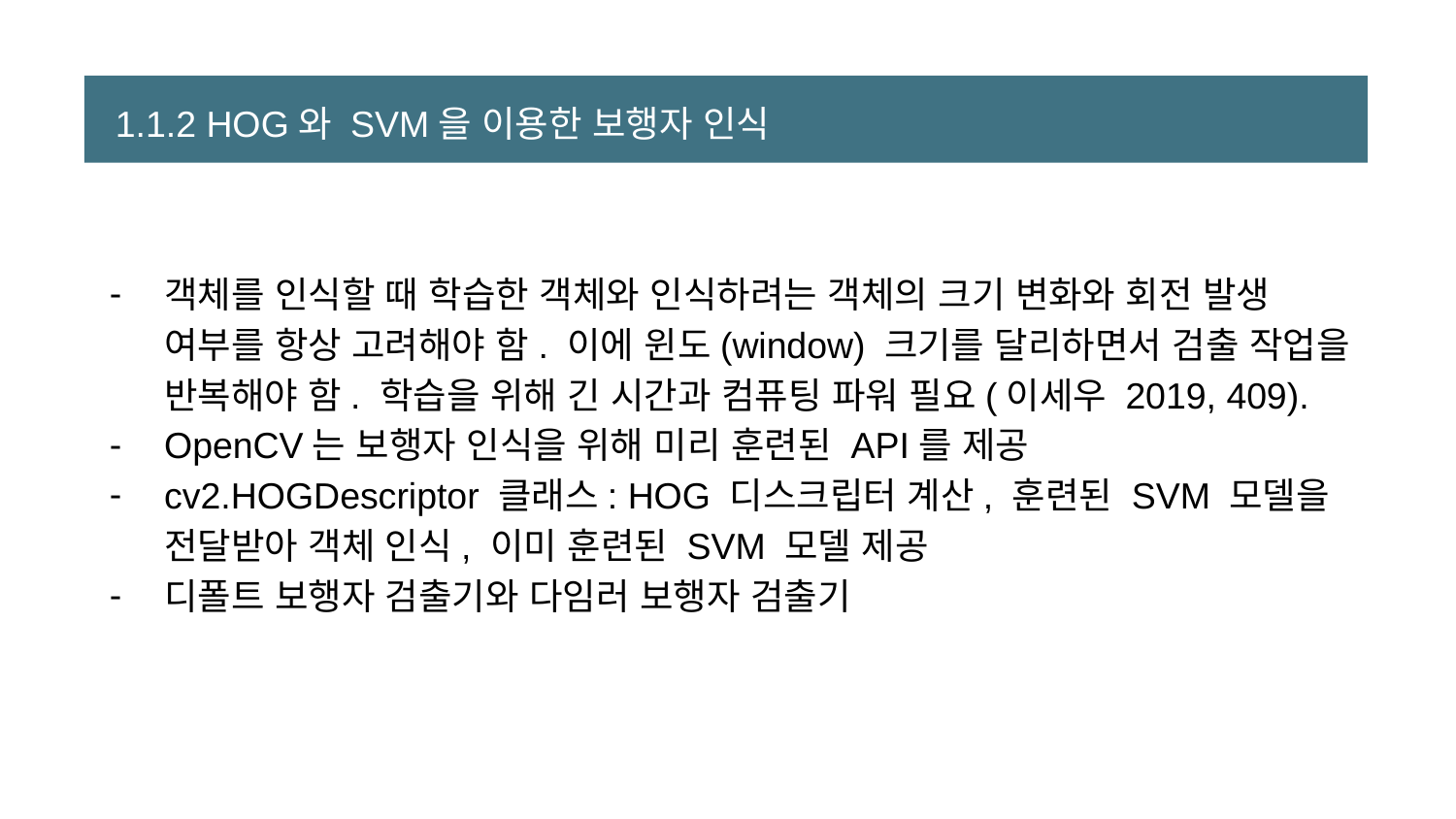

1.1.2 HOG와 SVM을 이용한 보행자 인식
객체를 인식할 때 학습한 객체와 인식하려는 객체의 크기 변화와 회전 발생 여부를 항상 고려해야 함. 이에 윈도(window) 크기를 달리하면서 검출 작업을 반복해야 함. 학습을 위해 긴 시간과 컴퓨팅 파워 필요(이세우 2019, 409).
OpenCV는 보행자 인식을 위해 미리 훈련된 API를 제공
cv2.HOGDescriptor 클래스: HOG 디스크립터 계산, 훈련된 SVM 모델을 전달받아 객체 인식, 이미 훈련된 SVM 모델 제공
디폴트 보행자 검출기와 다임러 보행자 검출기